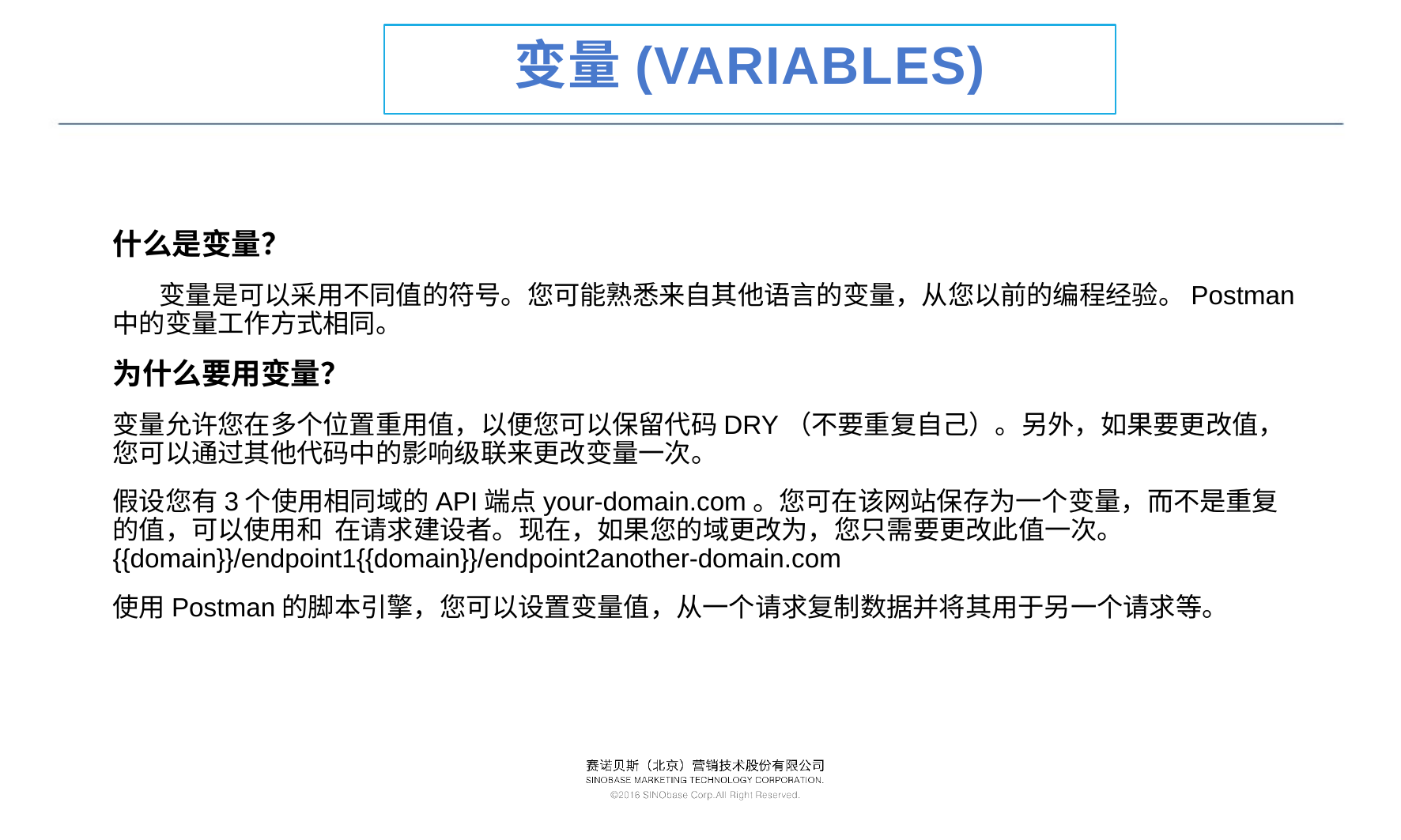

# 变量(Variables)
什么是变量？
        变量是可以采用不同值的符号。您可能熟悉来自其他语言的变量，从您以前的编程经验。Postman中的变量工作方式相同。
为什么要用变量？
变量允许您在多个位置重用值，以便您可以保留代码DRY（不要重复自己）。另外，如果要更改值，您可以通过其他代码中的影响级联来更改变量一次。
假设您有3个使用相同域的API端点your-domain.com。您可在该网站保存为一个变量，而不是重复的值，可以使用和  在请求建设者。现在，如果您的域更改为，您只需要更改此值一次。 {{domain}}/endpoint1{{domain}}/endpoint2another-domain.com
使用Postman的脚本引擎，您可以设置变量值，从一个请求复制数据并将其用于另一个请求等。